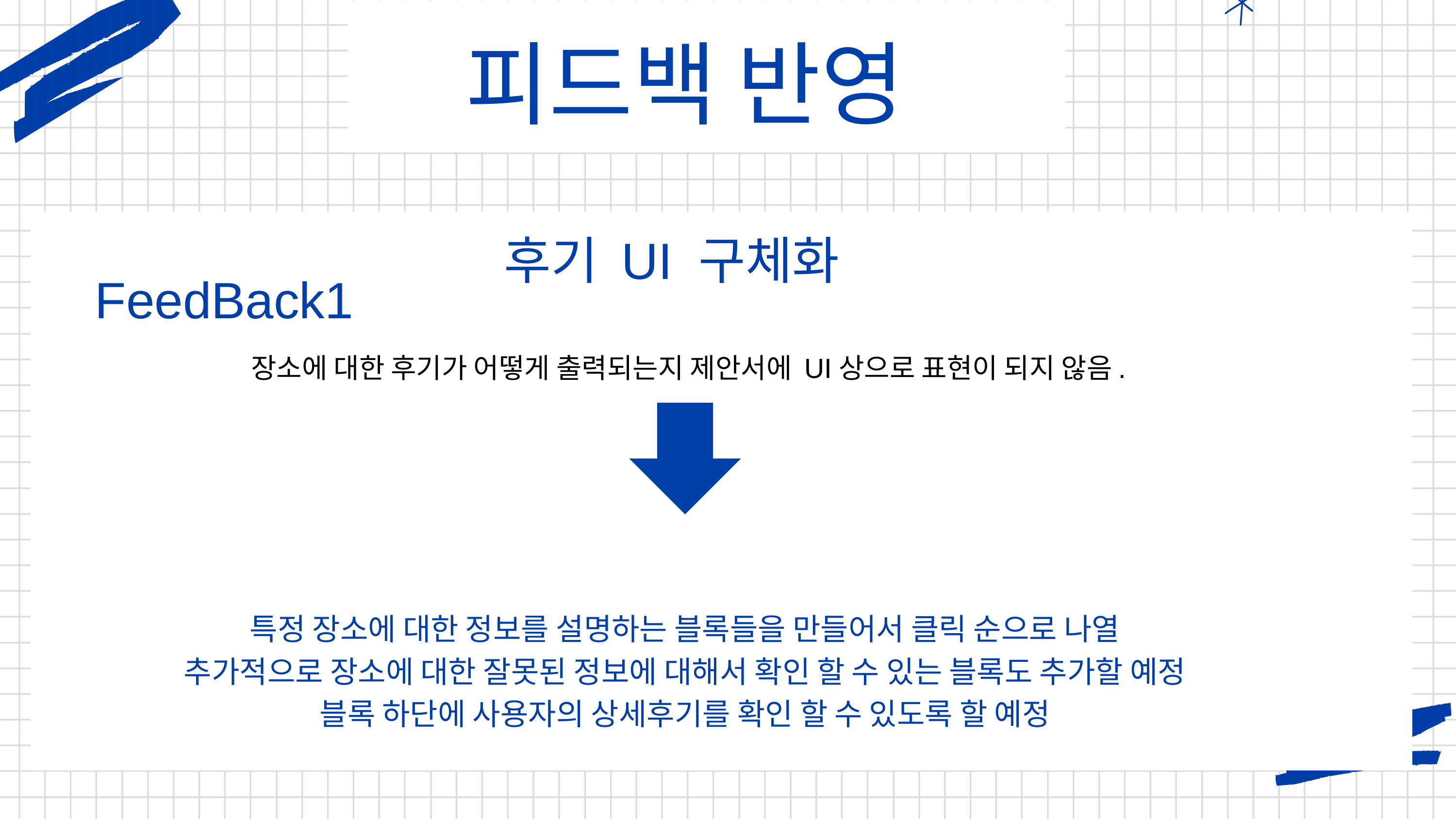

피드백 반영

후기 UI 구체화
FeedBack1

장소에 대한 후기가 어떻게 출력되는지 제안서에 UI상으로 표현이 되지 않음.

특정 장소에 대한 정보를 설명하는 블록들을 만들어서 클릭 순으로 나열
추가적으로 장소에 대한 잘못된 정보에 대해서 확인 할 수 있는 블록도 추가할 예정
블록 하단에 사용자의 상세후기를 확인 할 수 있도록 할 예정